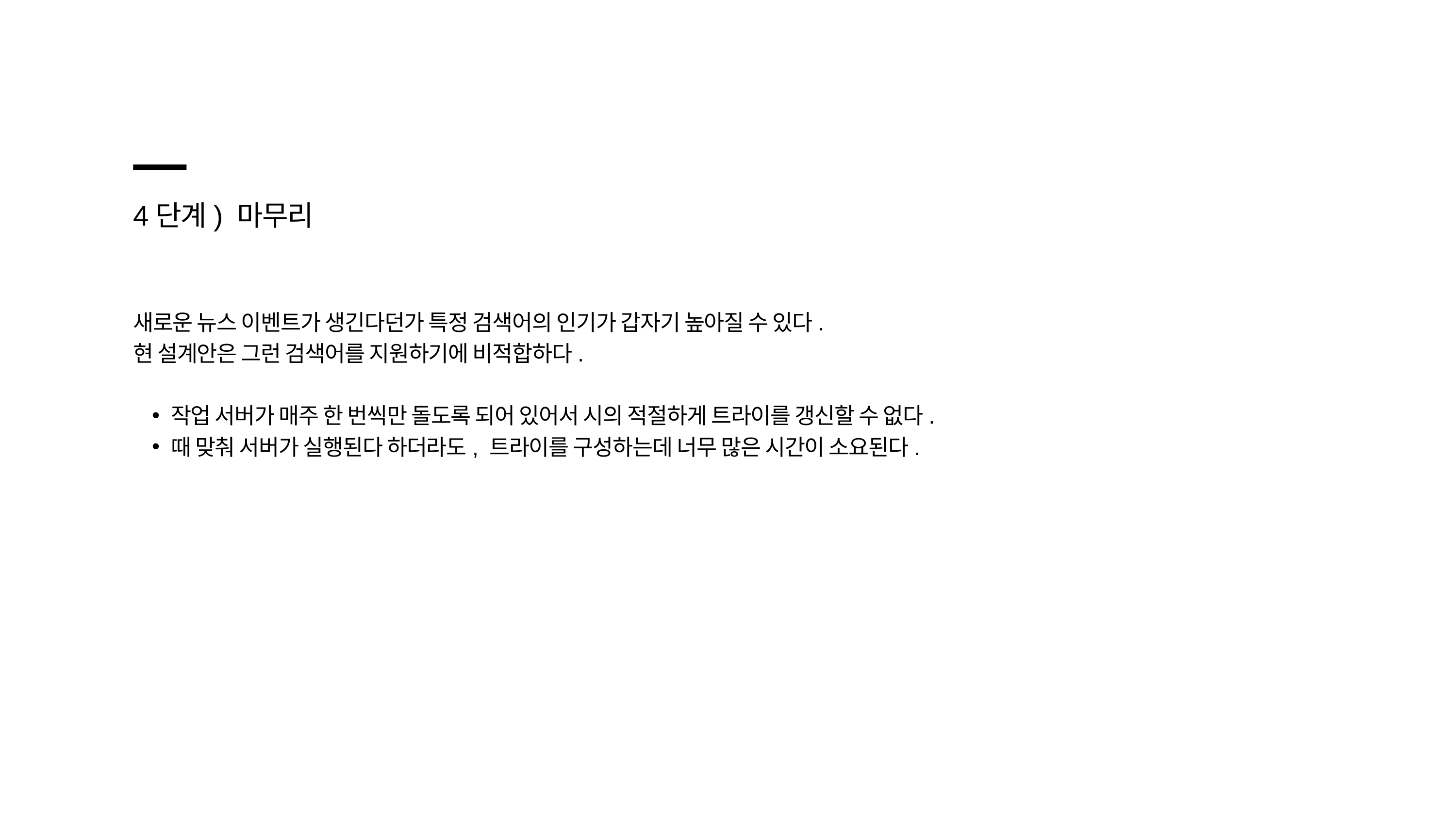

4단계) 마무리
새로운 뉴스 이벤트가 생긴다던가 특정 검색어의 인기가 갑자기 높아질 수 있다.
현 설계안은 그런 검색어를 지원하기에 비적합하다.

작업 서버가 매주 한 번씩만 돌도록 되어 있어서 시의 적절하게 트라이를 갱신할 수 없다.
때 맞춰 서버가 실행된다 하더라도, 트라이를 구성하는데 너무 많은 시간이 소요된다.